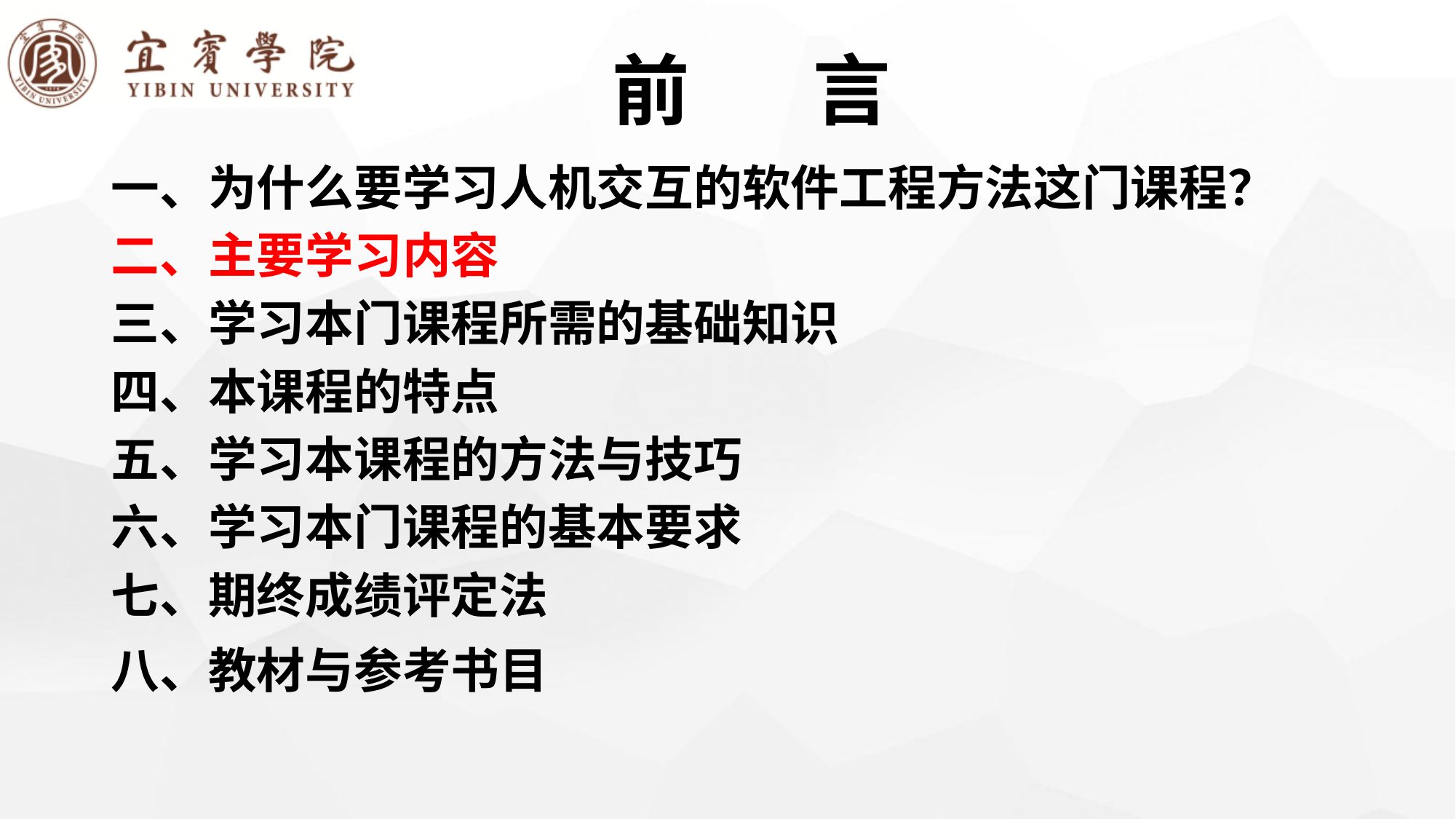

# 前       言
一、为什么要学习人机交互的软件工程方法这门课程？
二、主要学习内容
三、学习本门课程所需的基础知识
四、本课程的特点
五、学习本课程的方法与技巧
六、学习本门课程的基本要求
七、期终成绩评定法
八、教材与参考书目